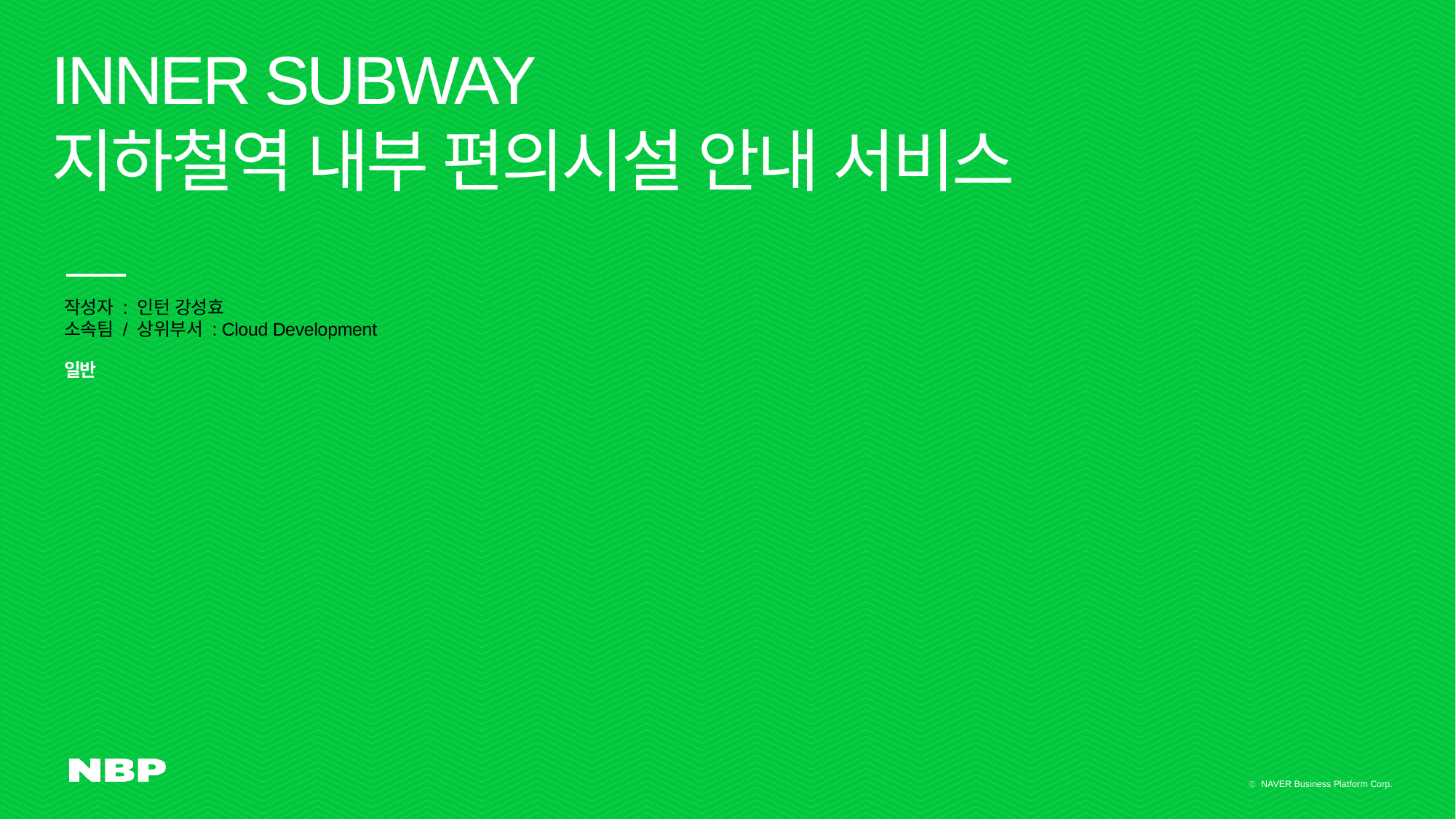

# INNER SUBWAY 지하철역 내부 편의시설 안내 서비스
작성자 : 인턴 강성효
소속팀 / 상위부서 : Cloud Development